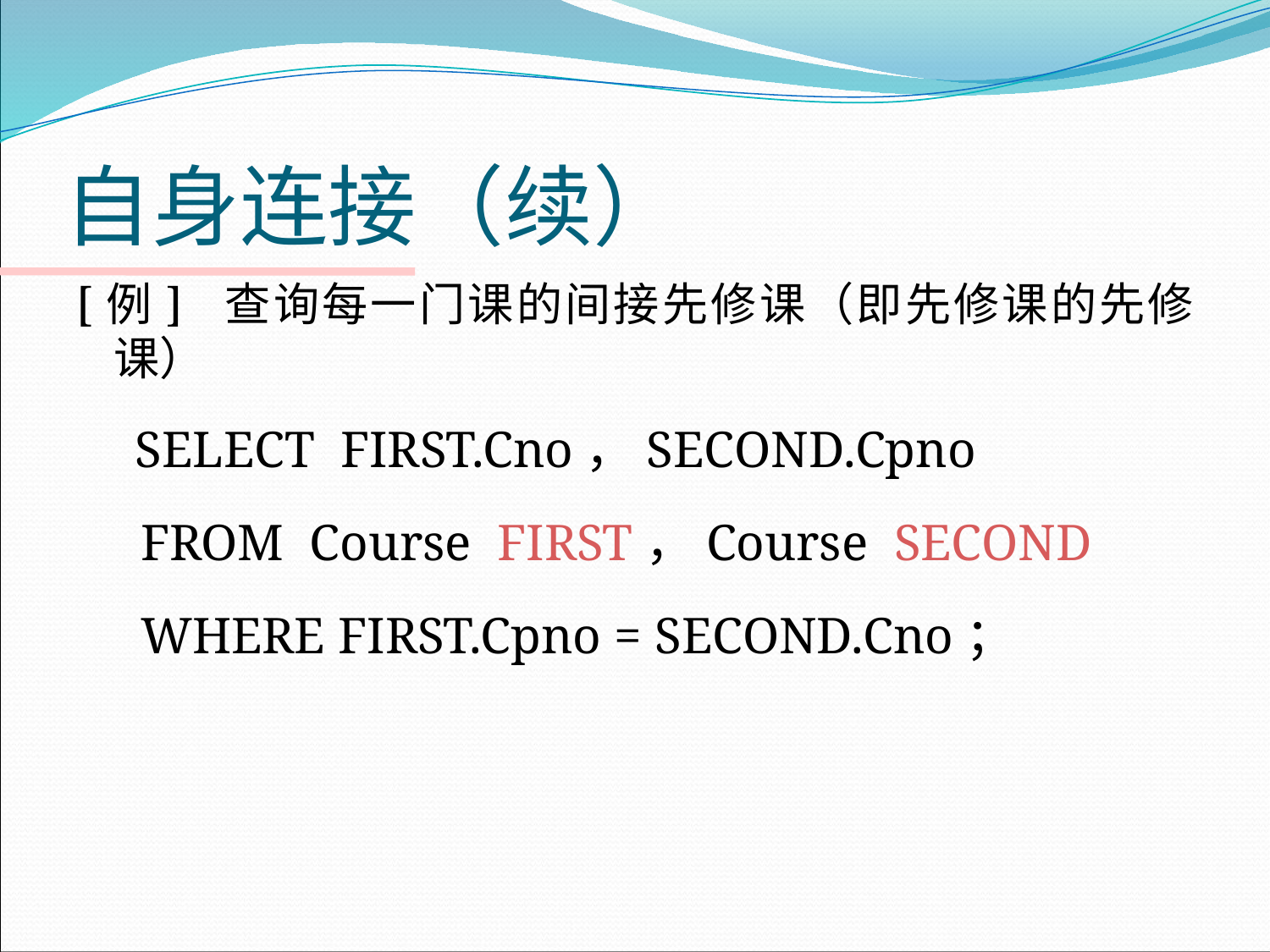

# 自身连接（续）
[例]  查询每一门课的间接先修课（即先修课的先修课）
     SELECT  FIRST.Cno，SECOND.Cpno
     FROM  Course  FIRST，Course  SECOND
     WHERE FIRST.Cpno = SECOND.Cno；

299